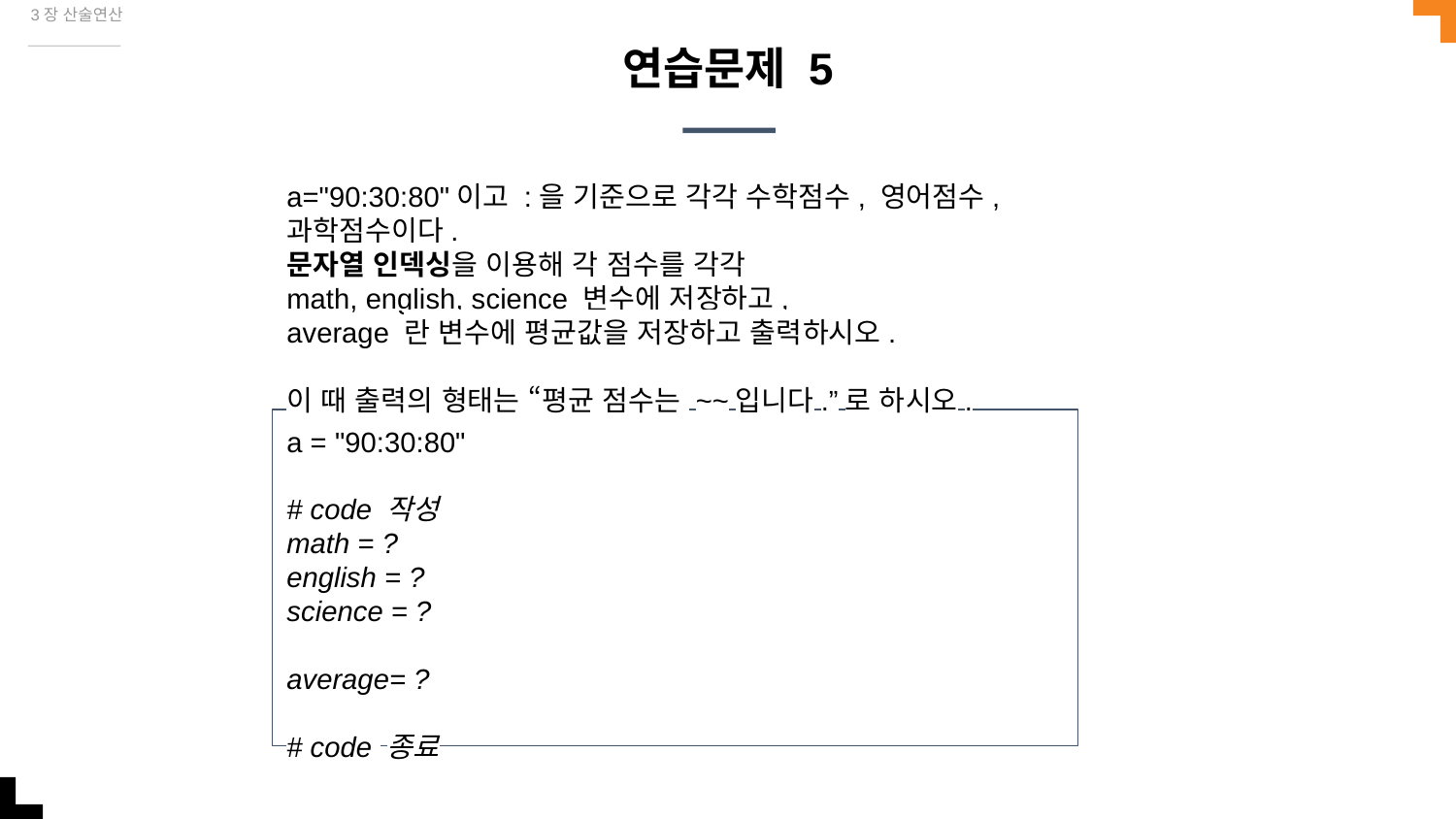

3장 산술연산
# 연습문제 5
a="90:30:80"이고 :을 기준으로 각각 수학점수, 영어점수, 과학점수이다.
문자열 인덱싱을 이용해 각 점수를 각각
math, english, science 변수에 저장하고,
average 란 변수에 평균값을 저장하고 출력하시오.

이 때 출력의 형태는 “평균 점수는 ~~입니다.”로 하시오.
a = "90:30:80"

# code 작성
math = ?
english = ?
science = ?

average= ?

# code 종료